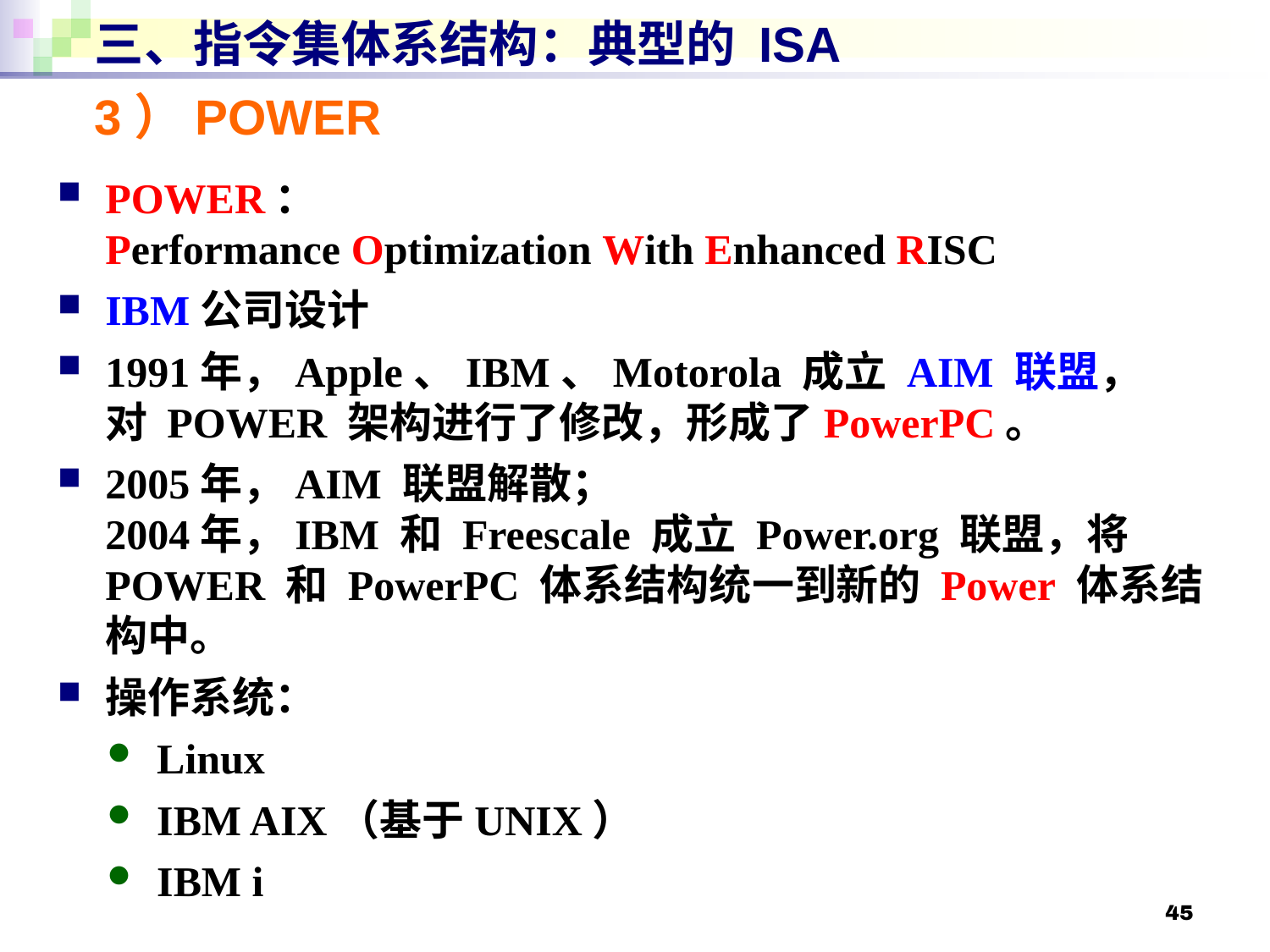

# 三、指令集体系结构：典型的 ISA
3）POWER
POWER：
Performance Optimization With Enhanced RISC
IBM公司设计
1991年，Apple、IBM、Motorola 成立 AIM 联盟，
对 POWER 架构进行了修改，形成了PowerPC。
2005年，AIM 联盟解散；
2004年，IBM 和 Freescale 成立 Power.org 联盟，将 POWER 和 PowerPC 体系结构统一到新的 Power 体系结构中。
操作系统：
Linux
IBM AIX（基于UNIX）
IBM i
45